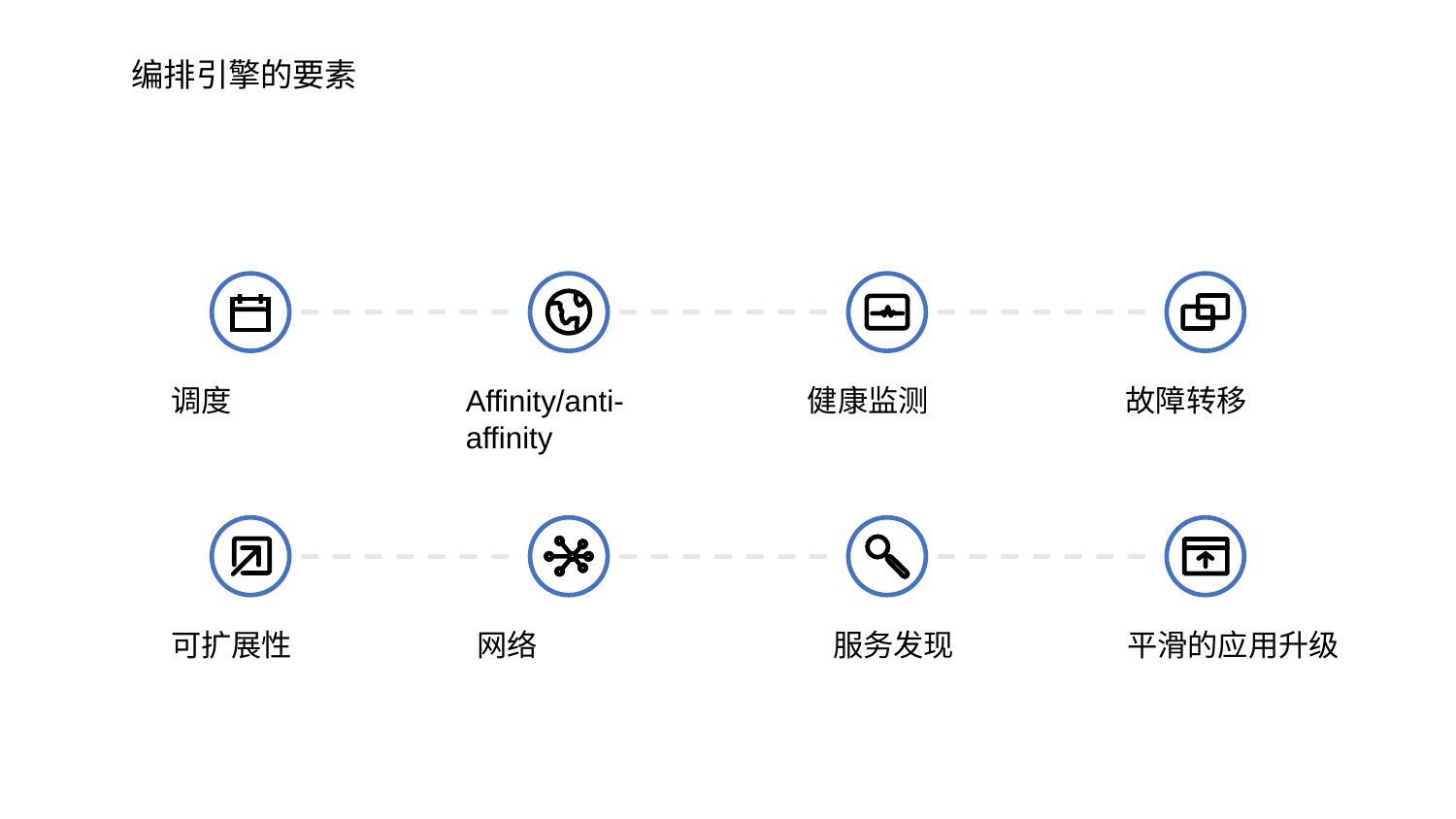

编排引擎的要素

调度
Affinity/anti-affinity
健康监测
故障转移

可扩展性
网络
服务发现
平滑的应用升级